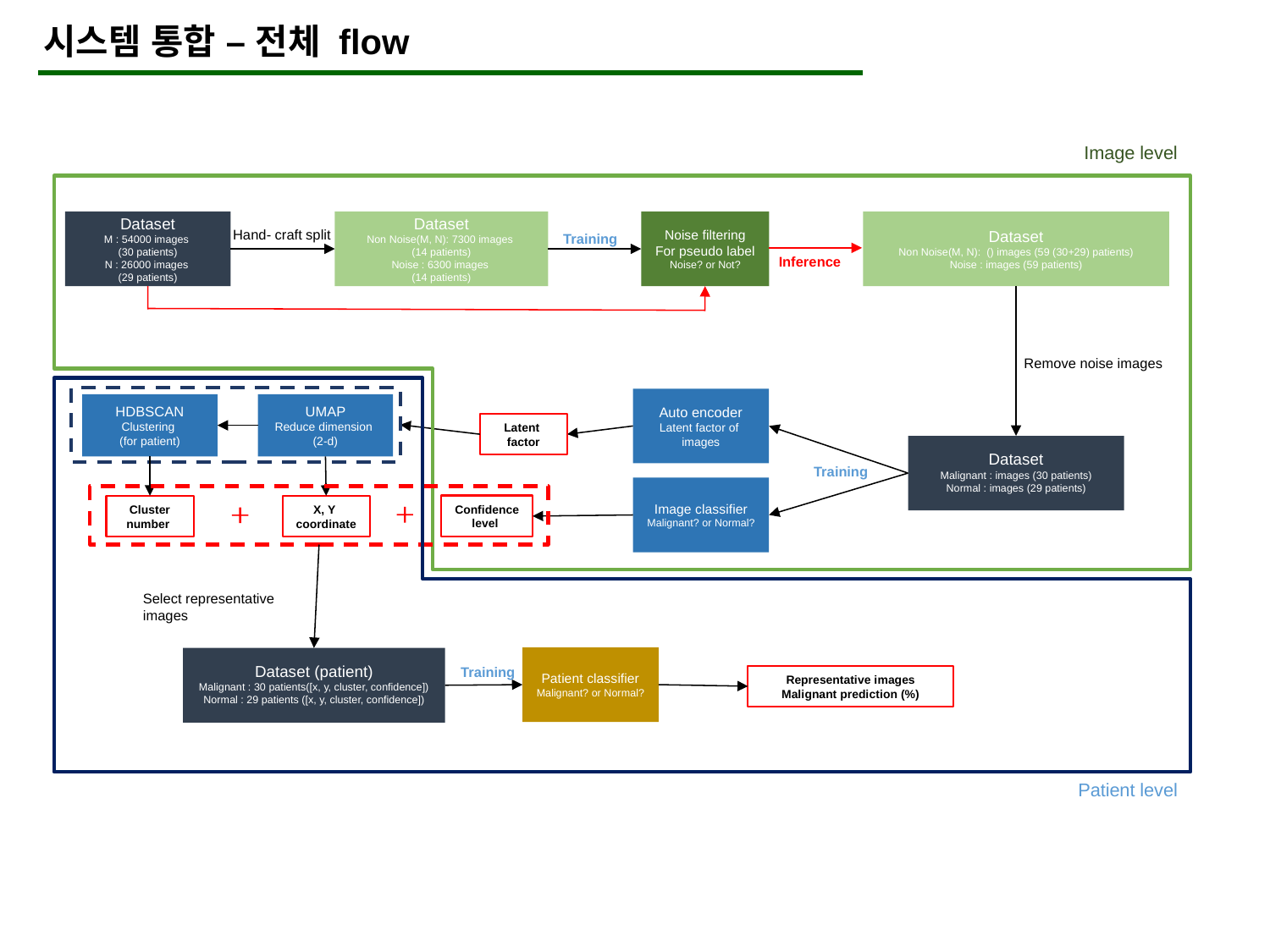

시스템 통합 – 전체 flow
Image level

Dataset
M : 54000 images
(30 patients)
N : 26000 images
(29 patients)
Dataset
Non Noise(M, N): 7300 images
(14 patients)
Noise : 6300 images
(14 patients)
Dataset
Non Noise(M, N):  () images (59 (30+29) patients)
Noise : images (59 patients)
Noise filtering
For pseudo label
Noise? or Not?
Hand- craft split
Training
Inference
Remove noise images

Auto encoder
Latent factor of
images
HDBSCAN
Clustering
(for patient)
UMAP
Reduce dimension
(2-d)
Latent
factor
Dataset
Malignant : images (30 patients)
Normal : images (29 patients)

Training
Image classifier
Malignant? or Normal?

Confidence
level
Cluster
number
X, Y
coordinate

Select representative images
Patient classifier
Malignant? or Normal?
Dataset (patient)
Malignant : 30 patients([x, y, cluster, confidence])
Normal : 29 patients ([x, y, cluster, confidence])

Training
Representative images
Malignant prediction (%)
Patient level